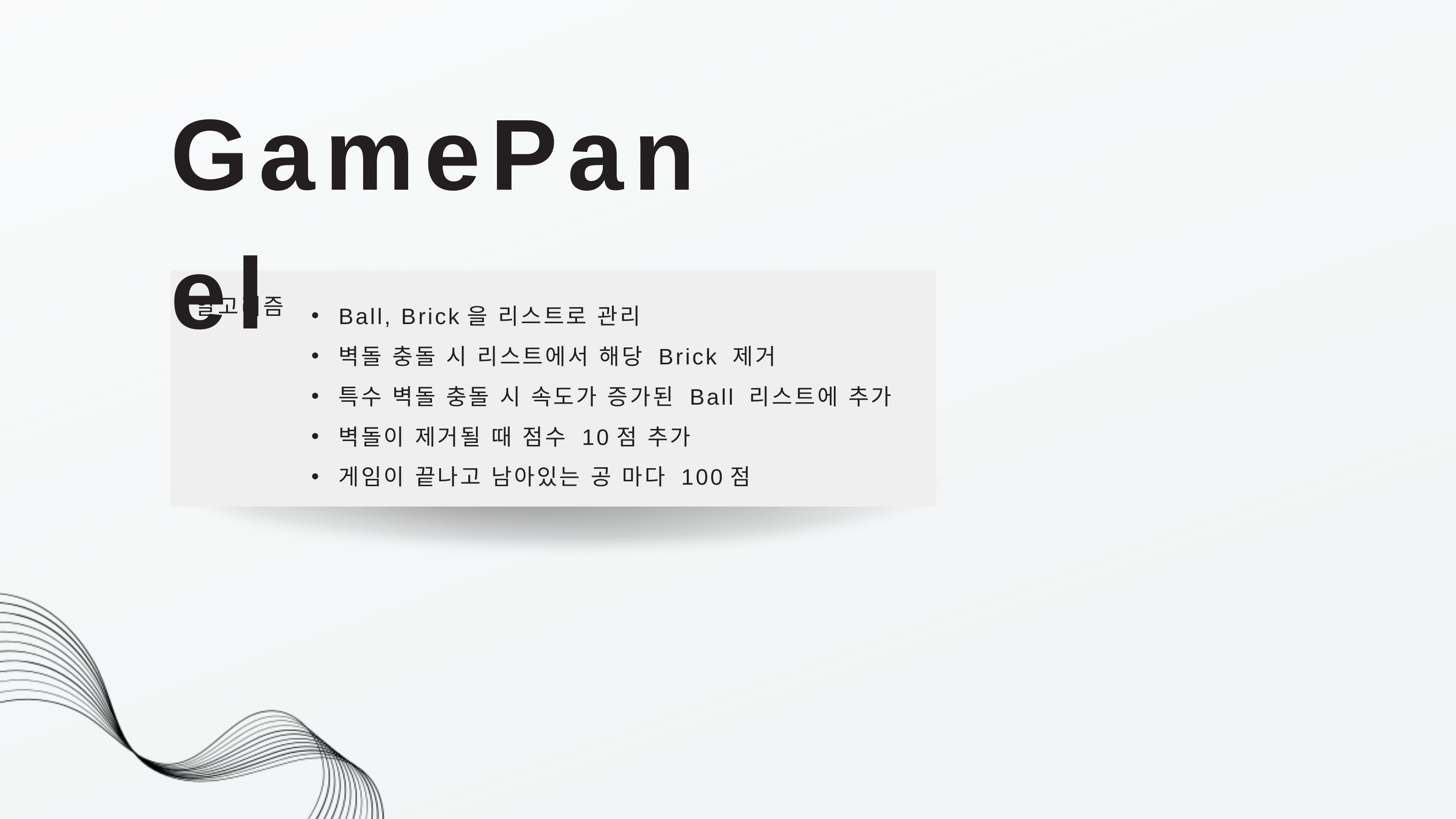

GamePanel

알고리즘
Ball, Brick을 리스트로 관리
벽돌 충돌 시 리스트에서 해당 Brick 제거
특수 벽돌 충돌 시 속도가 증가된 Ball 리스트에 추가
벽돌이 제거될 때 점수 10점 추가
게임이 끝나고 남아있는 공 마다 100점